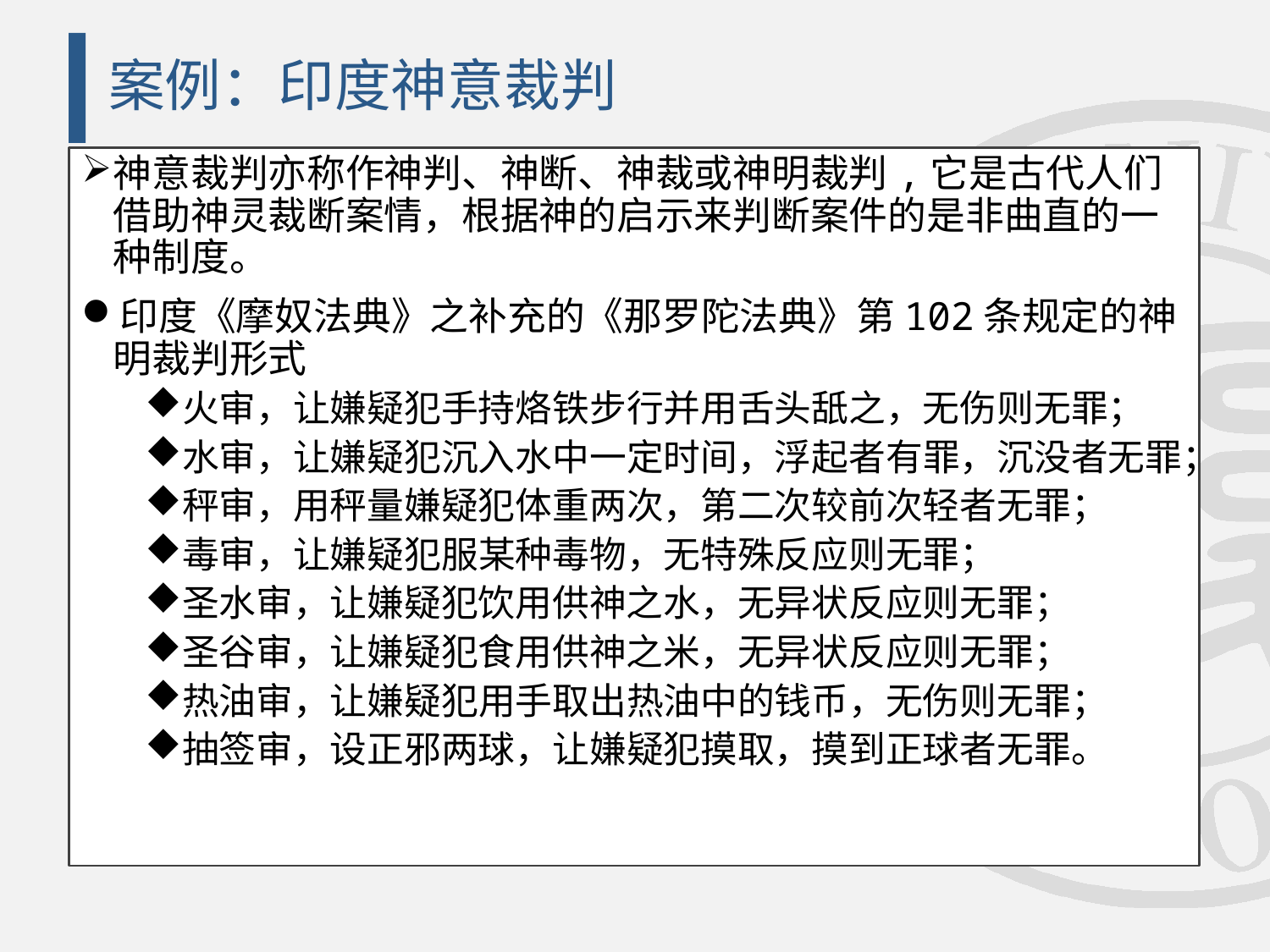

# 案例：印度神意裁判
神意裁判亦称作神判、神断、神裁或神明裁判,它是古代人们借助神灵裁断案情，根据神的启示来判断案件的是非曲直的一种制度。
印度《摩奴法典》之补充的《那罗陀法典》第102条规定的神明裁判形式
火审，让嫌疑犯手持烙铁步行并用舌头舐之，无伤则无罪；
水审，让嫌疑犯沉入水中一定时间，浮起者有罪，沉没者无罪；
秤审，用秤量嫌疑犯体重两次，第二次较前次轻者无罪；
毒审，让嫌疑犯服某种毒物，无特殊反应则无罪；
圣水审，让嫌疑犯饮用供神之水，无异状反应则无罪；
圣谷审，让嫌疑犯食用供神之米，无异状反应则无罪；
热油审，让嫌疑犯用手取出热油中的钱币，无伤则无罪；
抽签审，设正邪两球，让嫌疑犯摸取，摸到正球者无罪。